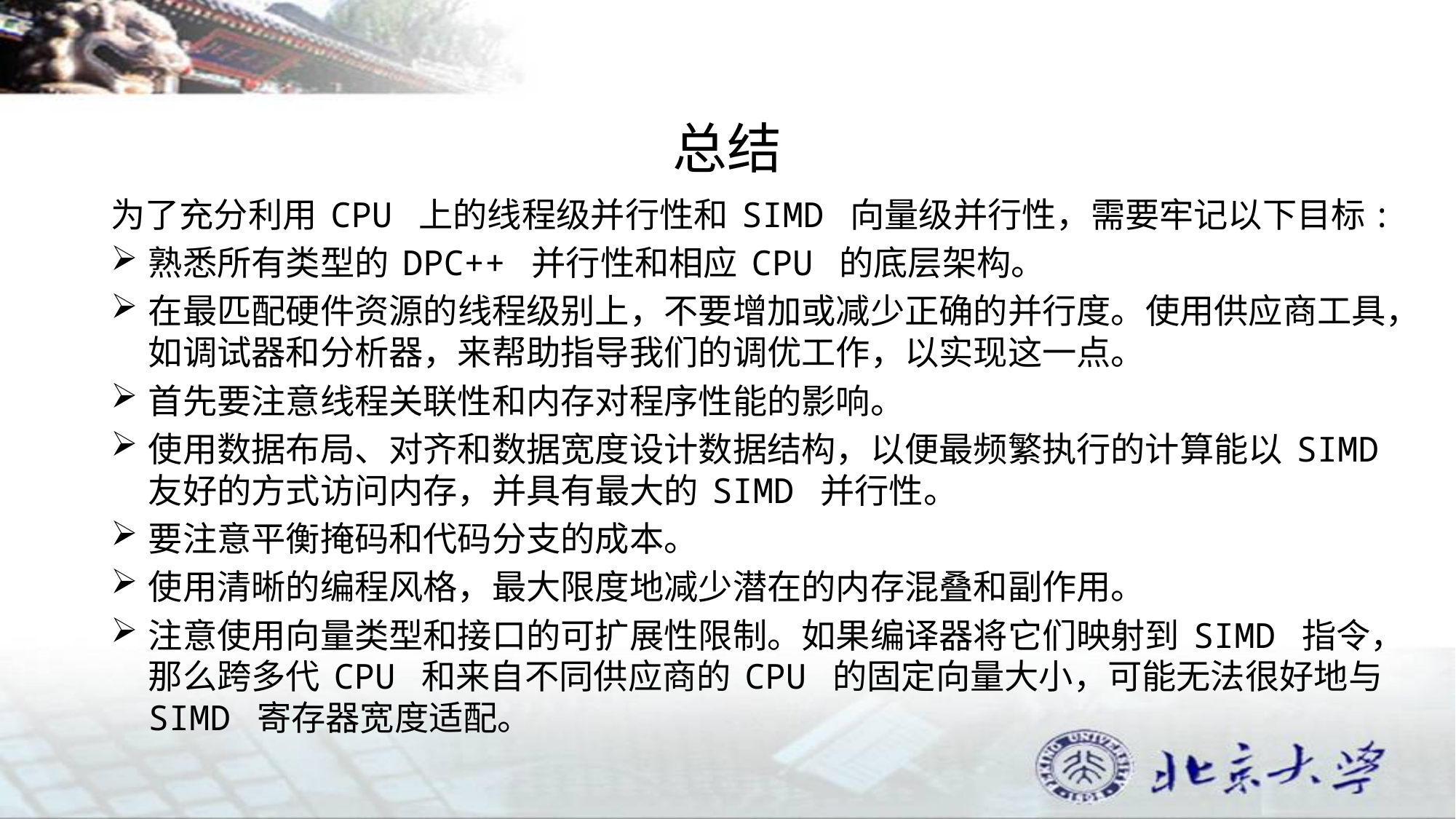

# 总结
为了充分利用 CPU 上的线程级并行性和 SIMD 向量级并行性，需要牢记以下目标:
熟悉所有类型的 DPC++ 并行性和相应 CPU 的底层架构。
在最匹配硬件资源的线程级别上，不要增加或减少正确的并行度。使用供应商工具，如调试器和分析器，来帮助指导我们的调优工作，以实现这一点。
首先要注意线程关联性和内存对程序性能的影响。
使用数据布局、对齐和数据宽度设计数据结构，以便最频繁执行的计算能以 SIMD 友好的方式访问内存，并具有最大的 SIMD 并行性。
要注意平衡掩码和代码分支的成本。
使用清晰的编程风格，最大限度地减少潜在的内存混叠和副作用。
注意使用向量类型和接口的可扩展性限制。如果编译器将它们映射到 SIMD 指令，那么跨多代 CPU 和来自不同供应商的 CPU 的固定向量大小，可能无法很好地与 SIMD 寄存器宽度适配。